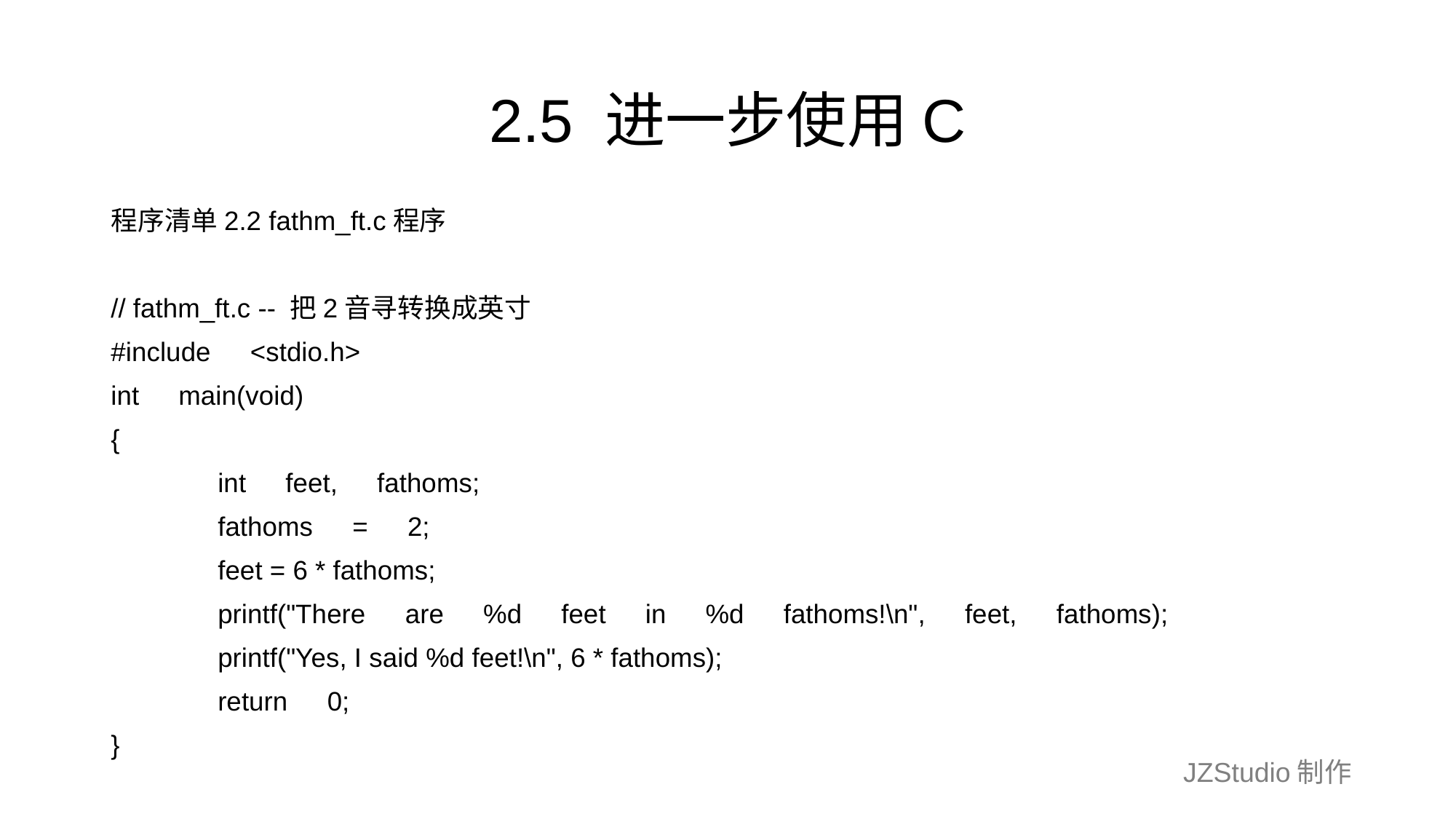

# 2.5 进一步使用C
程序清单2.2 fathm_ft.c程序

// fathm_ft.c -- 把2音寻转换成英寸
#include　<stdio.h>
int　main(void)
{
	int　feet,　fathoms;
	fathoms　=　2;
	feet = 6 * fathoms;
	printf("There　are　%d　feet　in　%d　fathoms!\n",　feet,　fathoms);
	printf("Yes, I said %d feet!\n", 6 * fathoms);
	return　0;
}